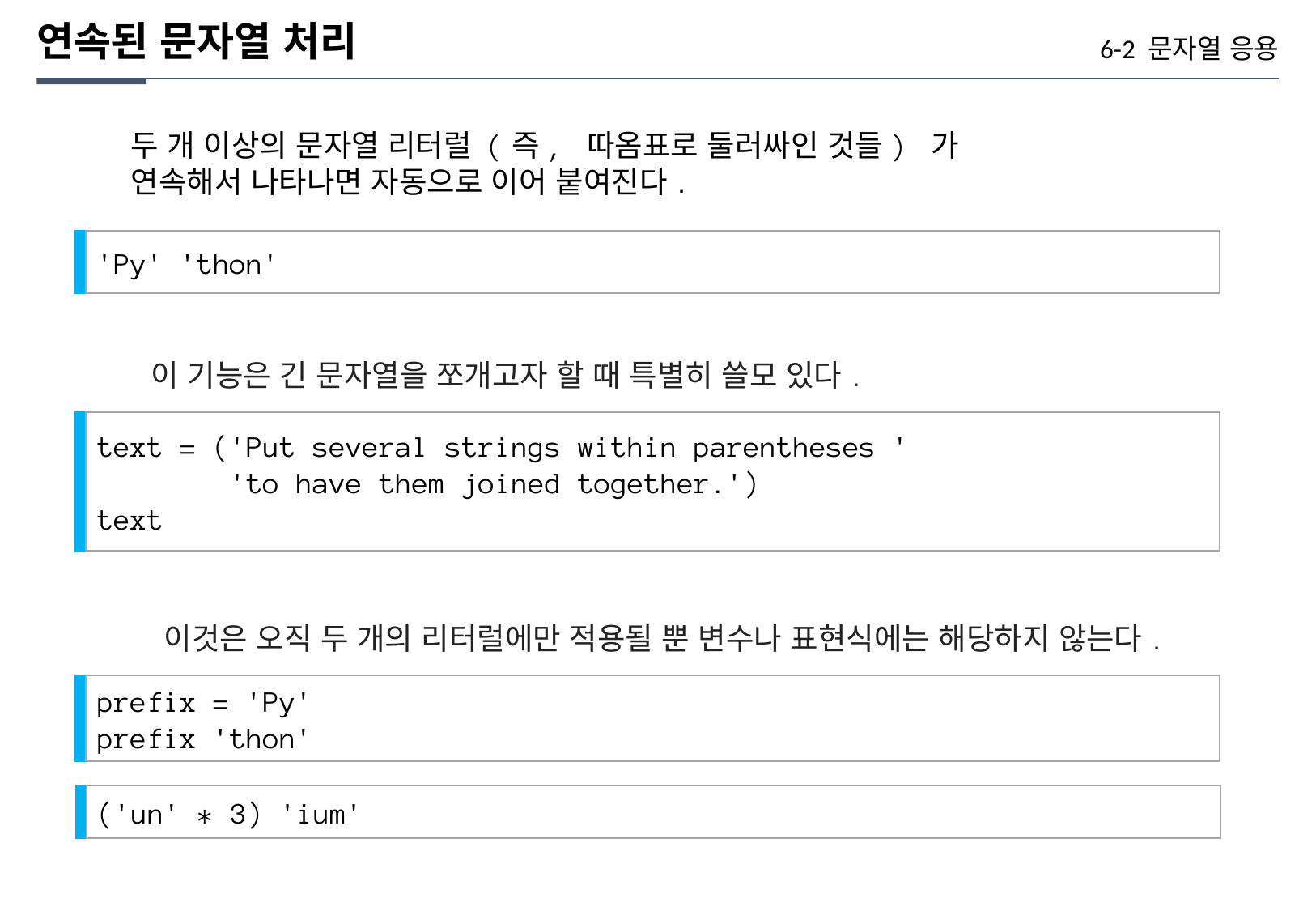

연속된 문자열 처리
6-2 문자열 응용
두 개 이상의 문자열 리터럴 (즉, 따옴표로 둘러싸인 것들) 가
연속해서 나타나면 자동으로 이어 붙여진다.

'Py' 'thon'
이 기능은 긴 문자열을 쪼개고자 할 때 특별히 쓸모 있다.

text = ('Put several strings within parentheses '
        'to have them joined together.')
text
이것은 오직 두 개의 리터럴에만 적용될 뿐 변수나 표현식에는 해당하지 않는다.

prefix = 'Py'
prefix 'thon'

('un' * 3) 'ium'